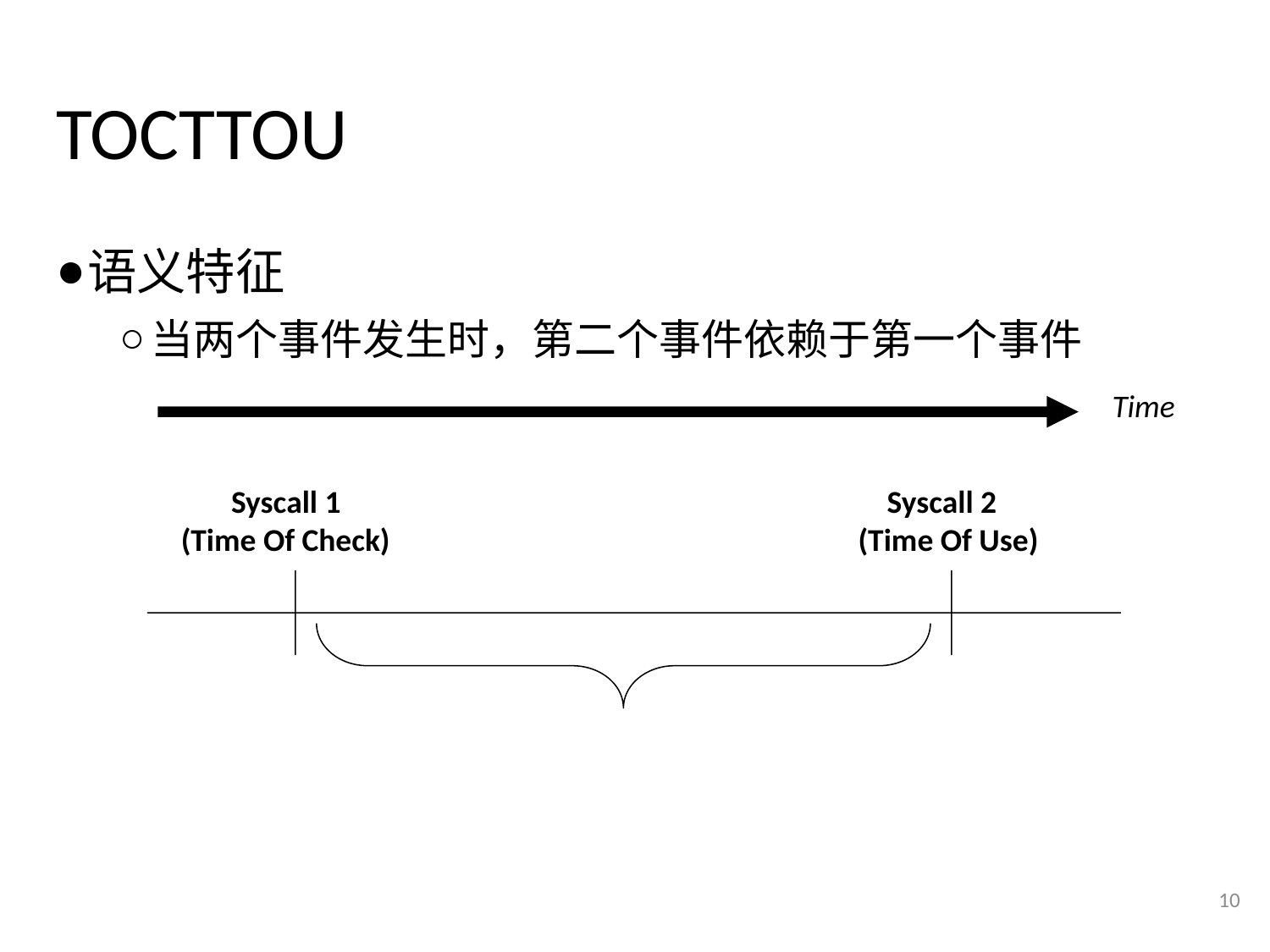

# TOCTTOU
语义特征
当两个事件发生时，第二个事件依赖于第一个事件

Time

       Syscall 1 (Time Of Check)
    Syscall 2 (Time Of Use)

10